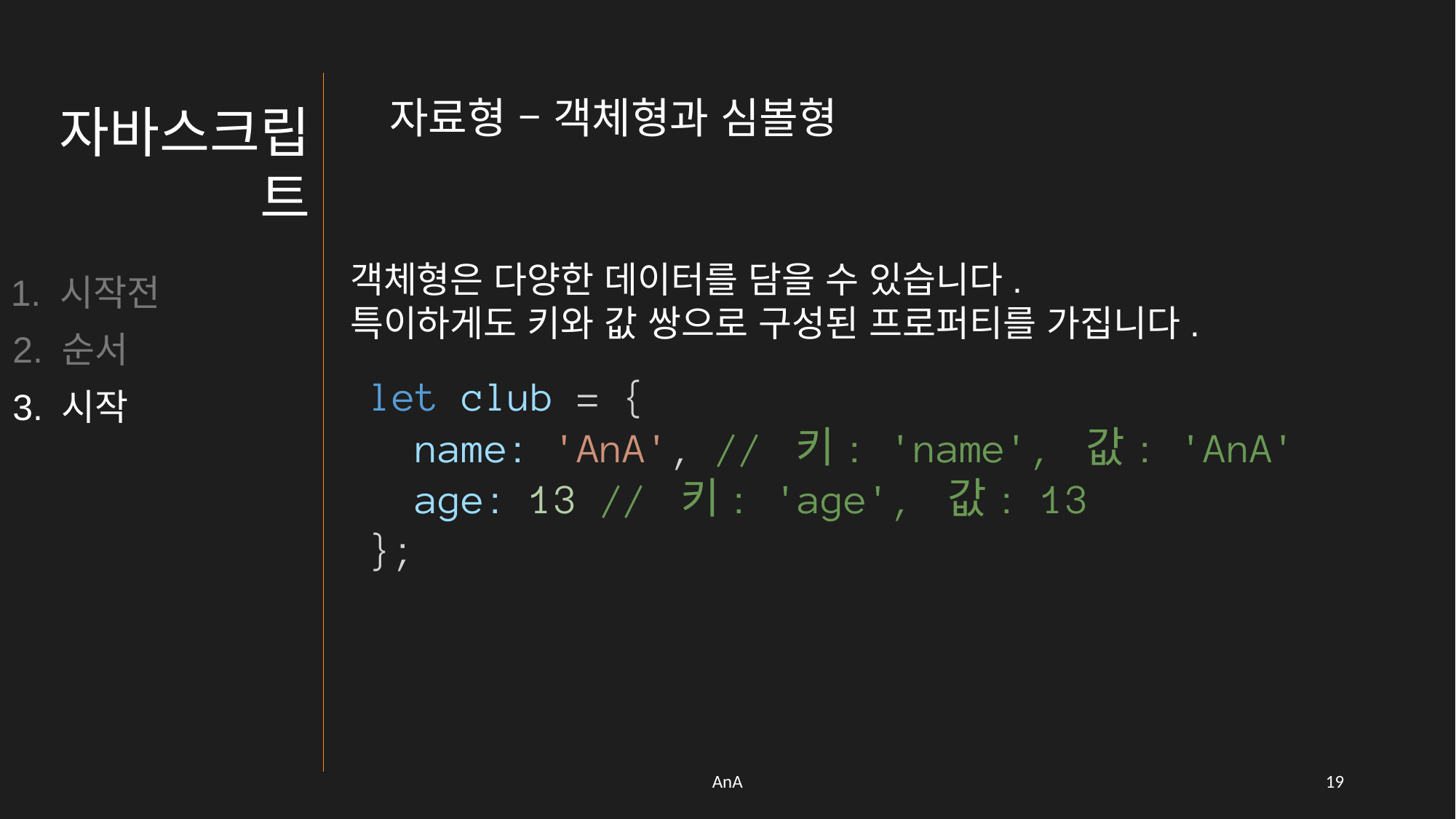

자료형 – 객체형과 심볼형
자바스크립트
객체형은 다양한 데이터를 담을 수 있습니다.
특이하게도 키와 값 쌍으로 구성된 프로퍼티를 가집니다.
1. 시작전
2. 순서
let club = {
  name: 'AnA', // 키: 'name', 값: 'AnA'
  age: 13 // 키: 'age', 값: 13
};

3. 시작
AnA
19